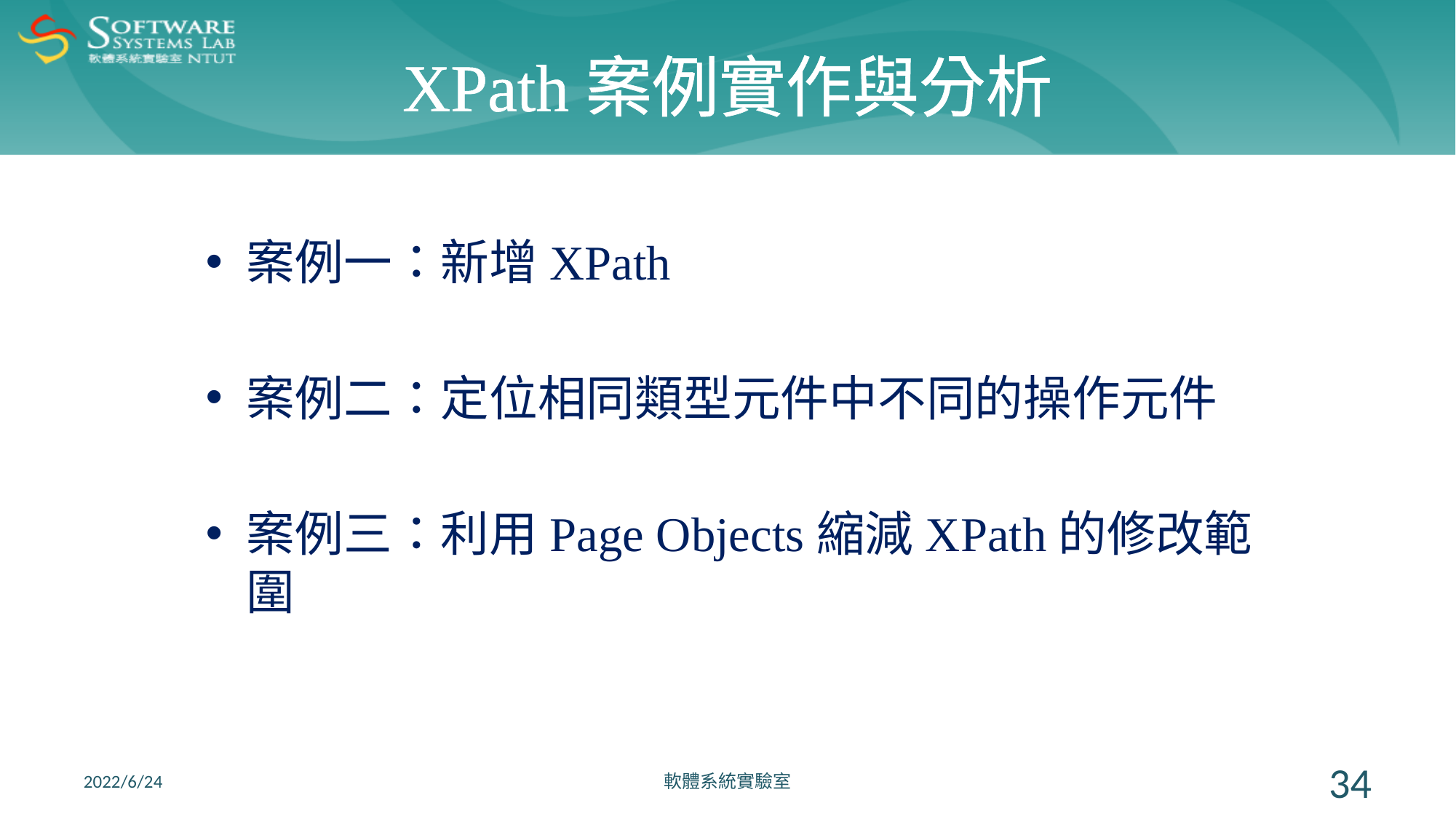

# XPath案例實作與分析
案例一：新增XPath

案例二：定位相同類型元件中不同的操作元件

案例三：利用Page Objects縮減XPath的修改範圍
2022/6/24
軟體系統實驗室
34